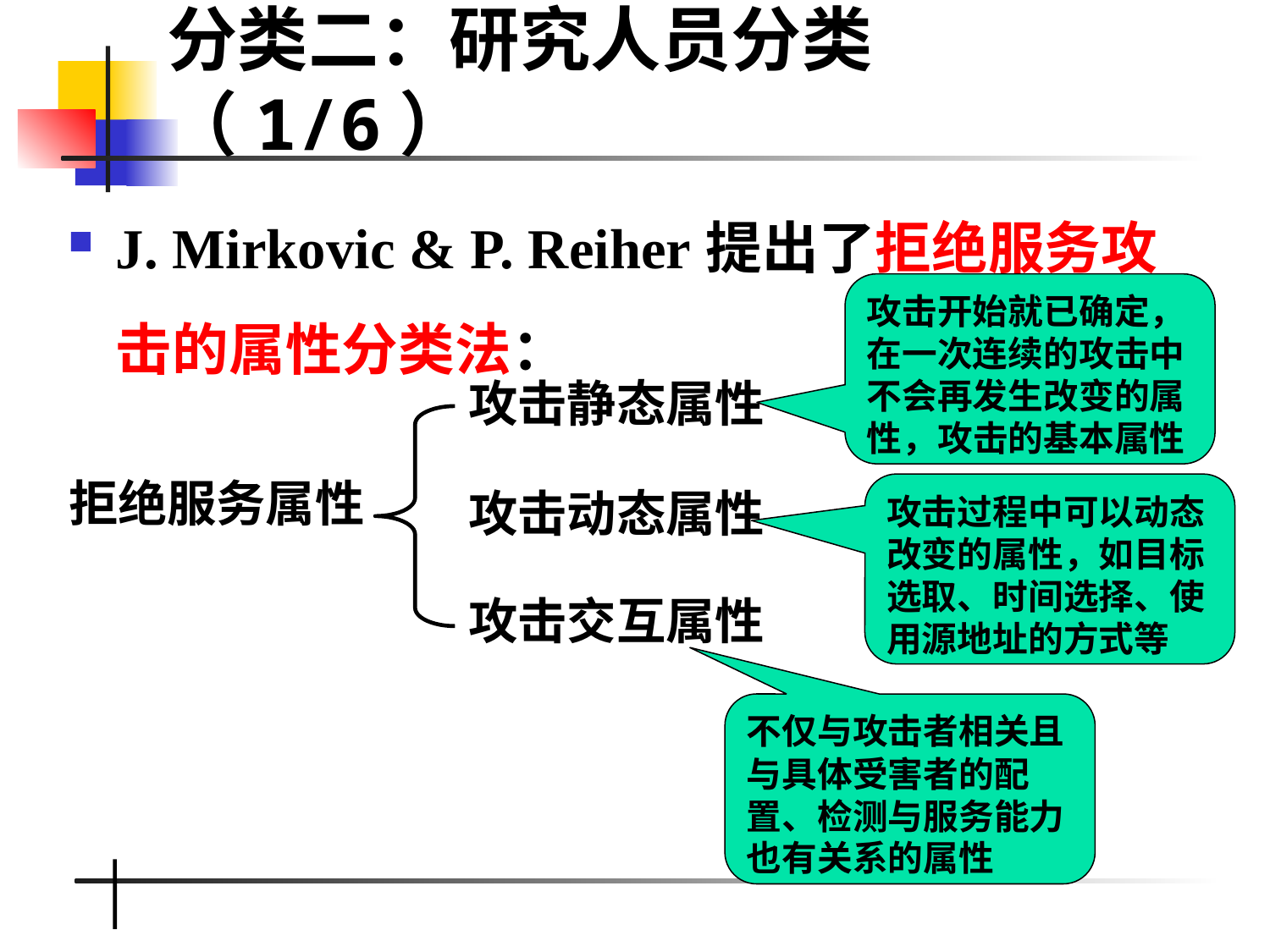

分类二：研究人员分类（1/6）
J. Mirkovic & P. Reiher提出了拒绝服务攻击的属性分类法：
攻击开始就已确定，在一次连续的攻击中不会再发生改变的属性，攻击的基本属性
攻击静态属性

拒绝服务属性
攻击动态属性
攻击交互属性
攻击过程中可以动态改变的属性，如目标选取、时间选择、使用源地址的方式等
不仅与攻击者相关且与具体受害者的配置、检测与服务能力也有关系的属性